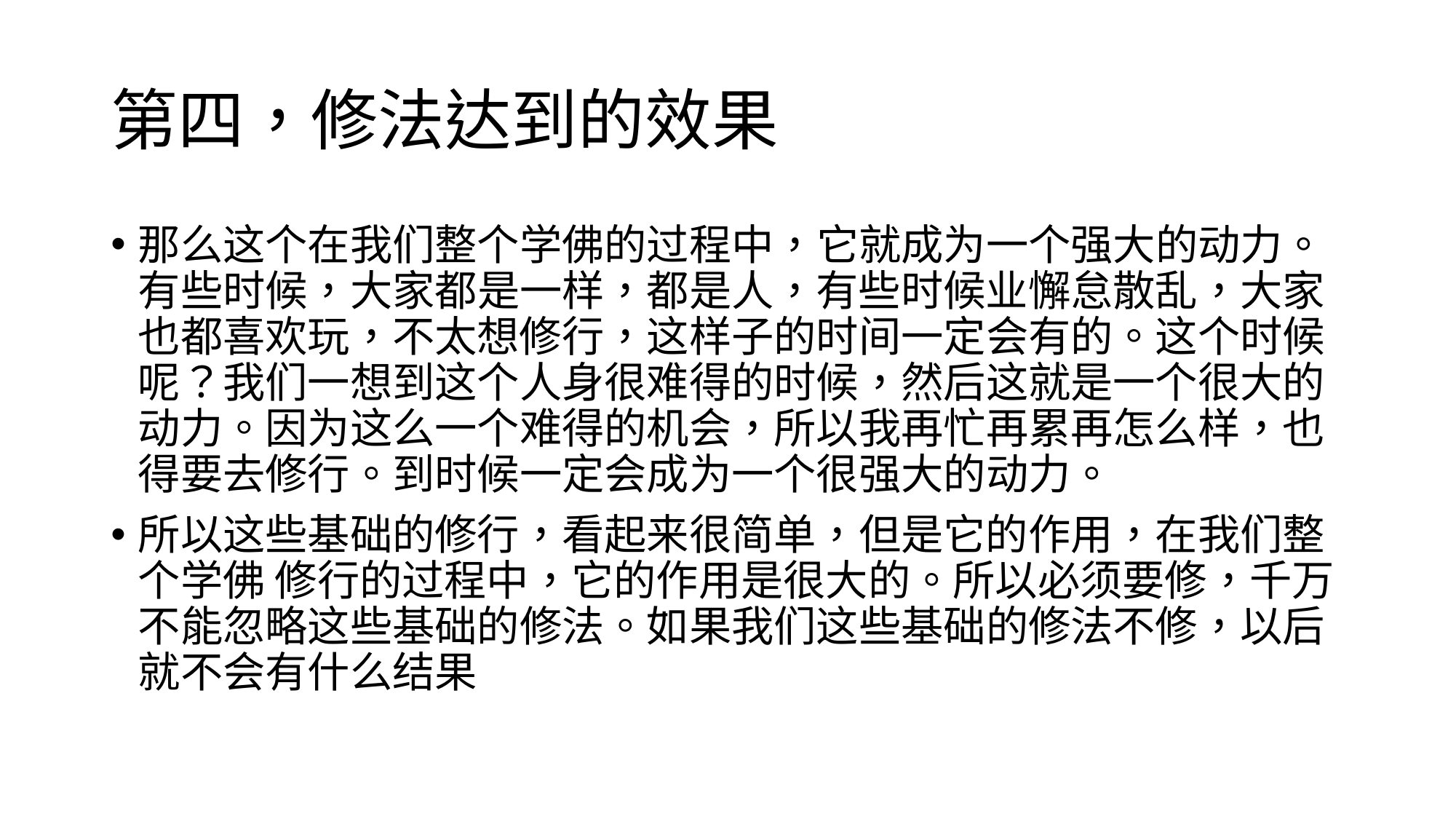

# 第四，修法达到的效果
那么这个在我们整个学佛的过程中，它就成为一个强大的动力。有些时候，大家都是一样，都是人，有些时候业懈怠散乱，大家也都喜欢玩，不太想修行，这样子的时间一定会有的。这个时候呢？我们一想到这个人身很难得的时候，然后这就是一个很大的动力。因为这么一个难得的机会，所以我再忙再累再怎么样，也得要去修行。到时候一定会成为一个很强大的动力。
所以这些基础的修行，看起来很简单，但是它的作用，在我们整个学佛 修行的过程中，它的作用是很大的。所以必须要修，千万不能忽略这些基础的修法。如果我们这些基础的修法不修，以后就不会有什么结果